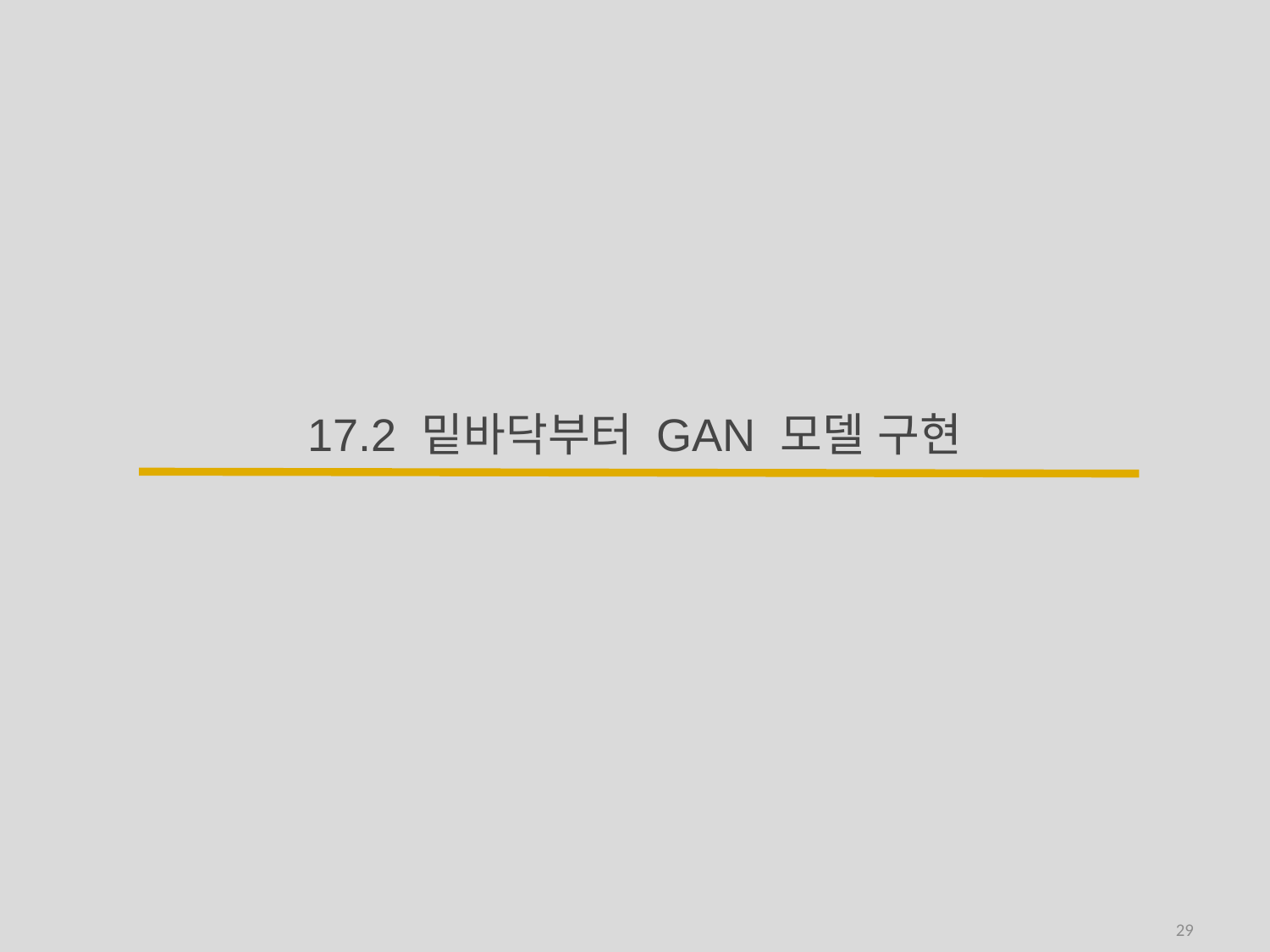

# 17.2 밑바닥부터 GAN 모델 구현
29